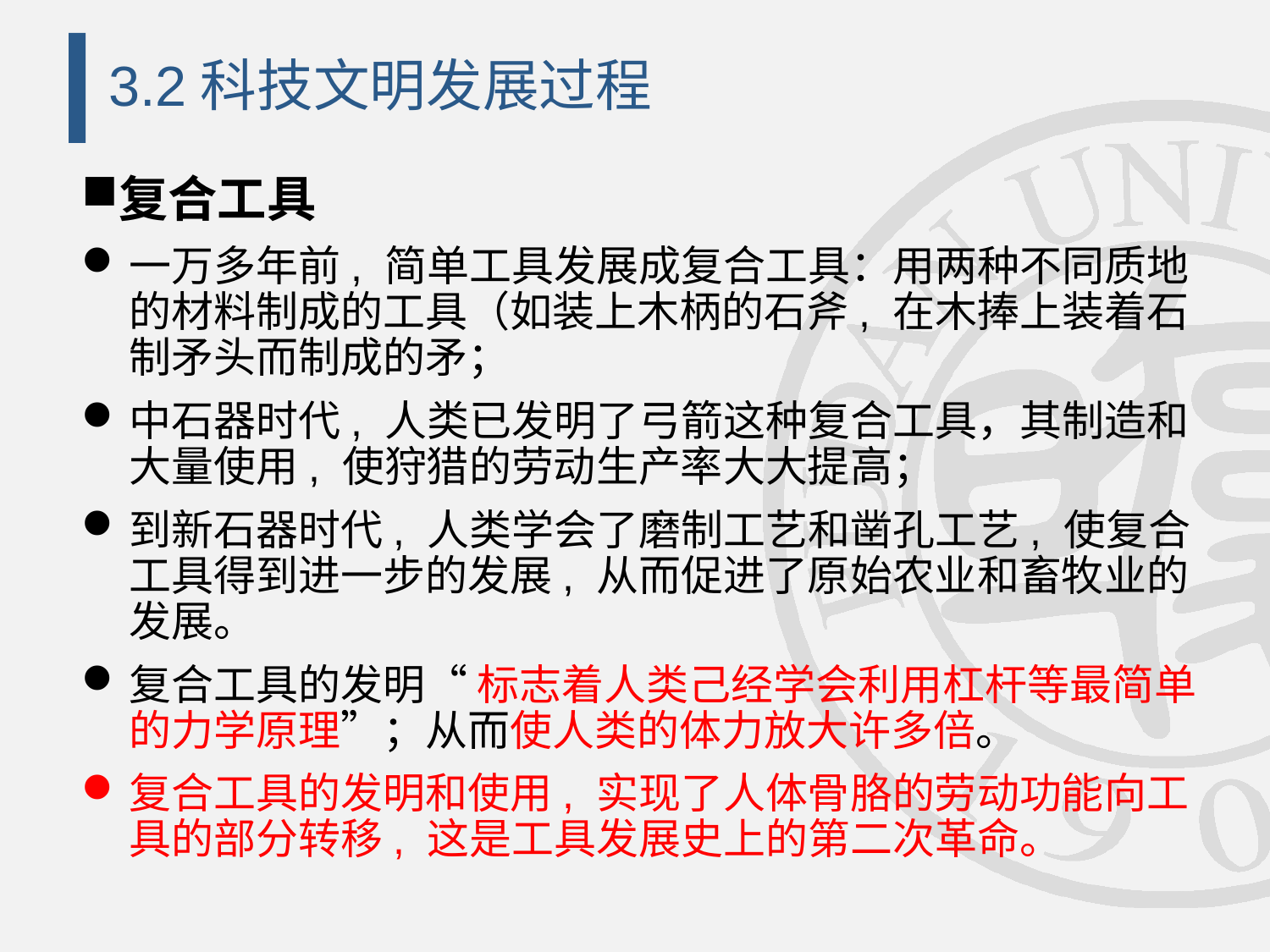

# 3.2科技文明发展过程
复合工具
一万多年前, 简单工具发展成复合工具：用两种不同质地的材料制成的工具（如装上木柄的石斧, 在木捧上装着石制矛头而制成的矛；
中石器时代, 人类已发明了弓箭这种复合工具，其制造和大量使用, 使狩猎的劳动生产率大大提高；
到新石器时代, 人类学会了磨制工艺和凿孔工艺, 使复合工具得到进一步的发展, 从而促进了原始农业和畜牧业的发展。
复合工具的发明“ 标志着人类己经学会利用杠杆等最简单的力学原理”；从而使人类的体力放大许多倍。
复合工具的发明和使用, 实现了人体骨胳的劳动功能向工具的部分转移, 这是工具发展史上的第二次革命。